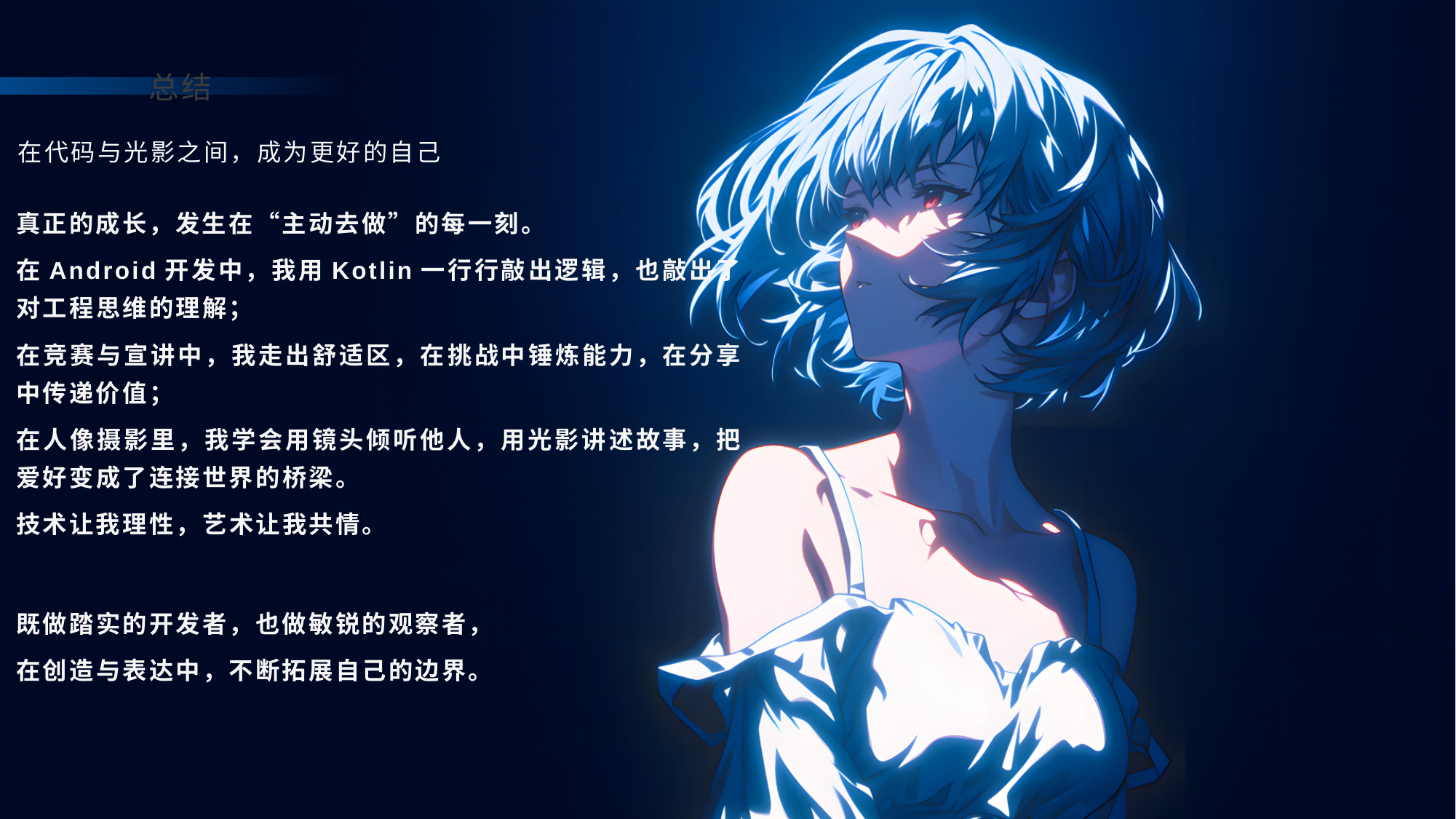

总结
在代码与光影之间，成为更好的自己
真正的成长，发生在“主动去做”的每一刻。
在Android开发中，我用Kotlin一行行敲出逻辑，也敲出了对工程思维的理解；
在竞赛与宣讲中，我走出舒适区，在挑战中锤炼能力，在分享中传递价值；
在人像摄影里，我学会用镜头倾听他人，用光影讲述故事，把爱好变成了连接世界的桥梁。
技术让我理性，艺术让我共情。
既做踏实的开发者，也做敏锐的观察者，
在创造与表达中，不断拓展自己的边界。